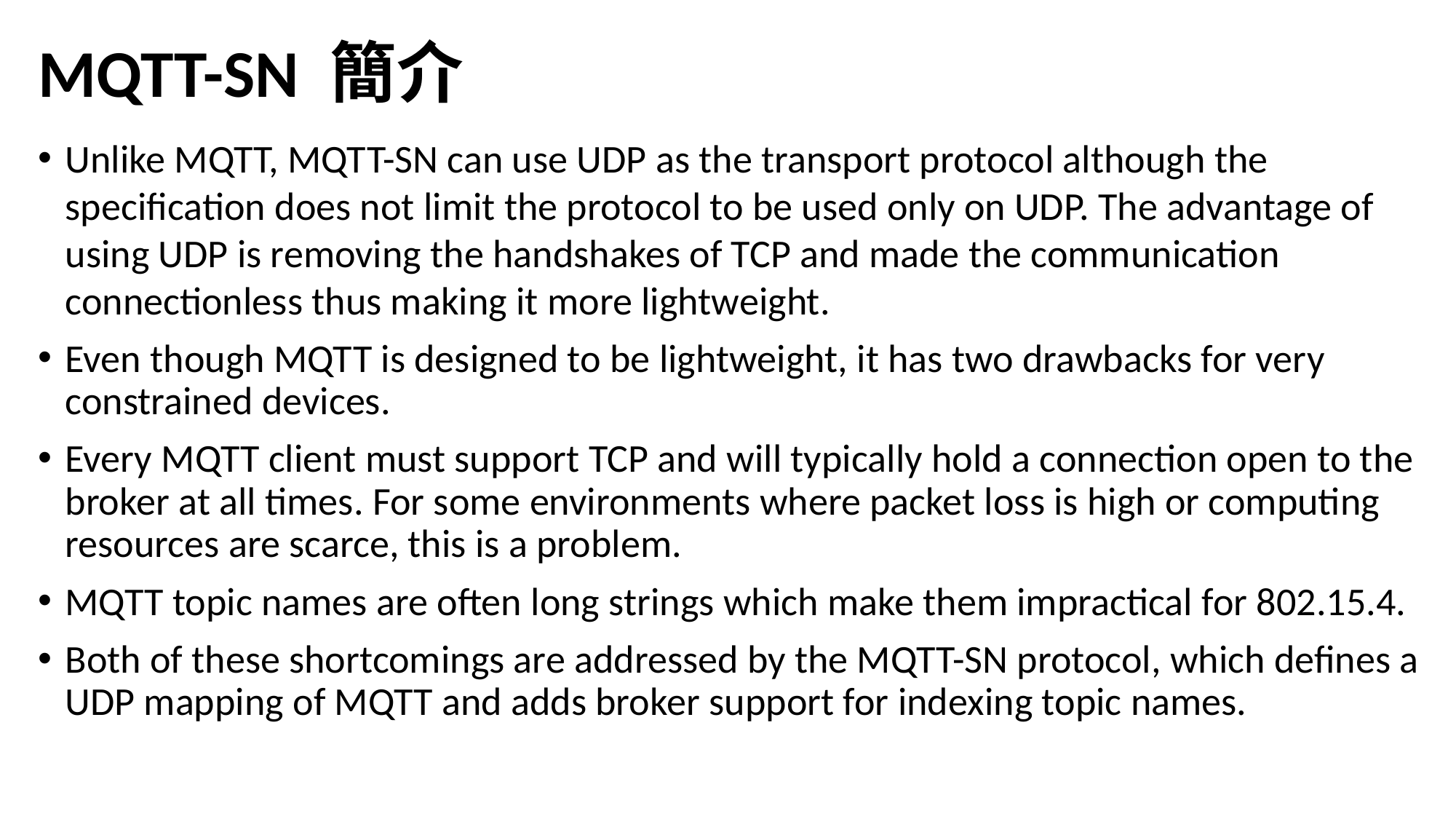

# MQTT-SN 簡介
Unlike MQTT, MQTT-SN can use UDP as the transport protocol although the specification does not limit the protocol to be used only on UDP. The advantage of using UDP is removing the handshakes of TCP and made the communication connectionless thus making it more lightweight.
Even though MQTT is designed to be lightweight, it has two drawbacks for very constrained devices.
Every MQTT client must support TCP and will typically hold a connection open to the broker at all times. For some environments where packet loss is high or computing resources are scarce, this is a problem.
MQTT topic names are often long strings which make them impractical for 802.15.4.
Both of these shortcomings are addressed by the MQTT-SN protocol, which defines a UDP mapping of MQTT and adds broker support for indexing topic names.